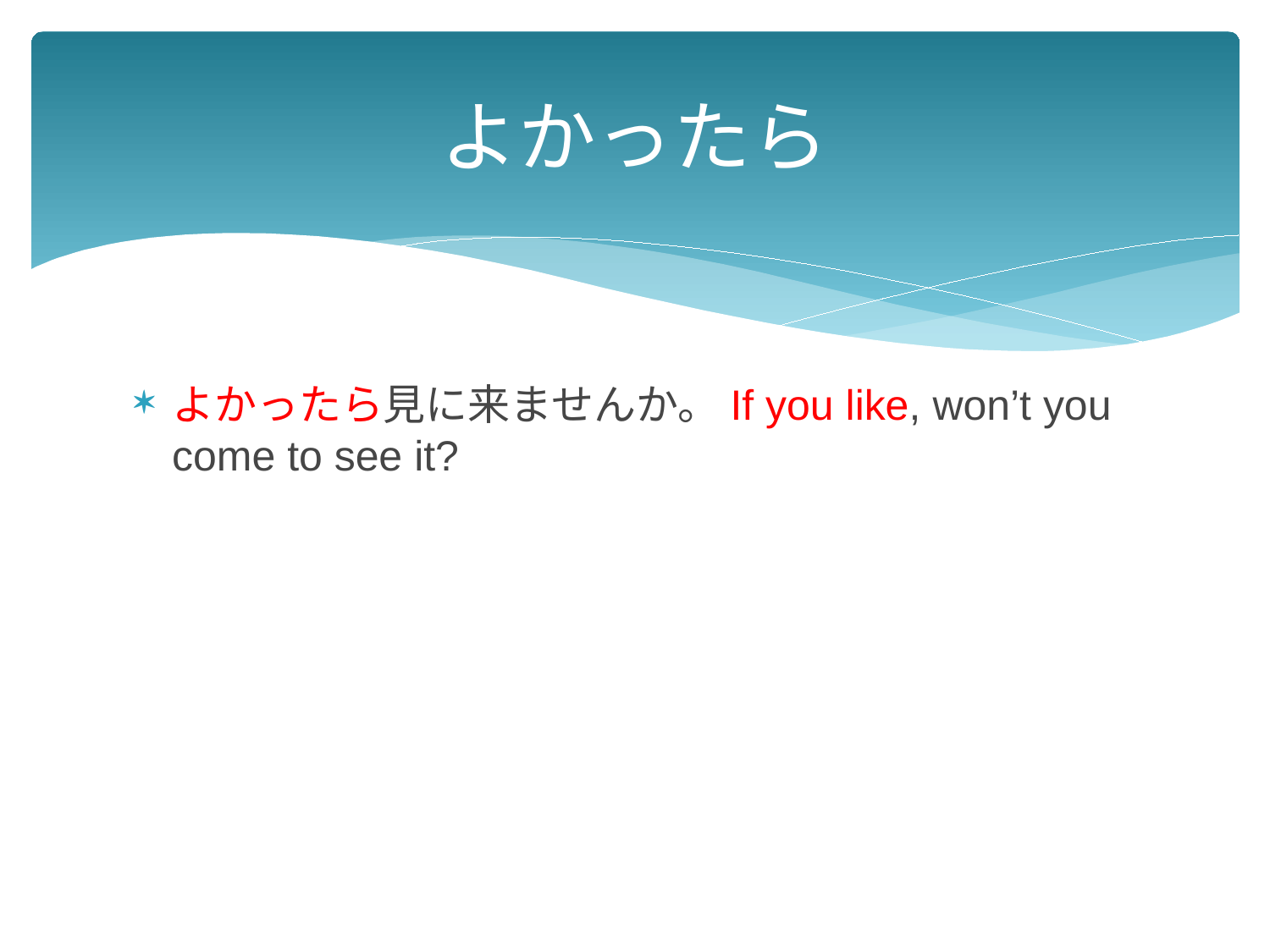

# よかったら
よかったら見に来ませんか。If you like, won’t you come to see it?